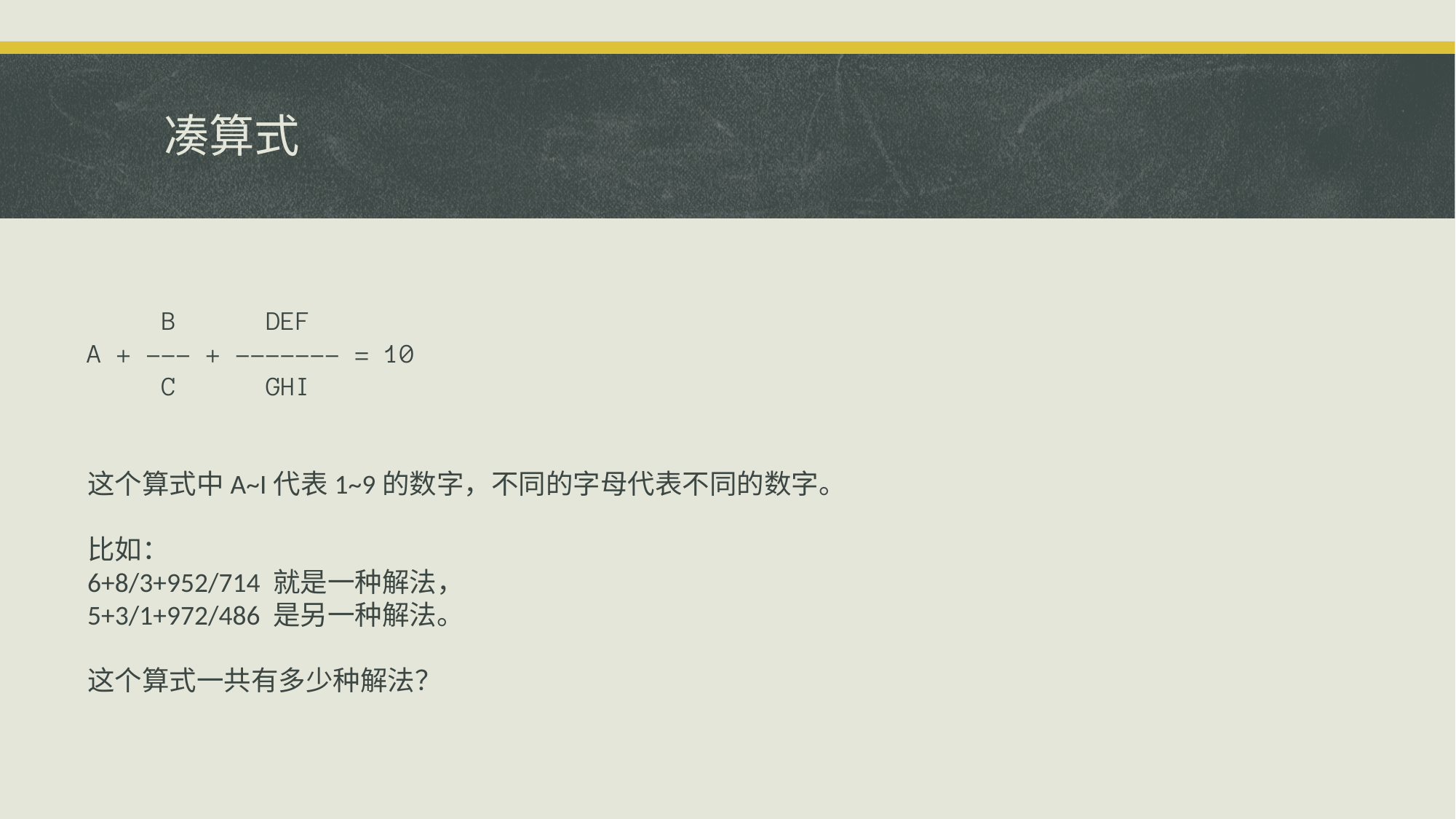

# 凑算式

     B      DEF
A + --- + ------- = 10
     C      GHI

这个算式中A~I代表1~9的数字，不同的字母代表不同的数字。

比如：
6+8/3+952/714 就是一种解法，
5+3/1+972/486 是另一种解法。

这个算式一共有多少种解法？